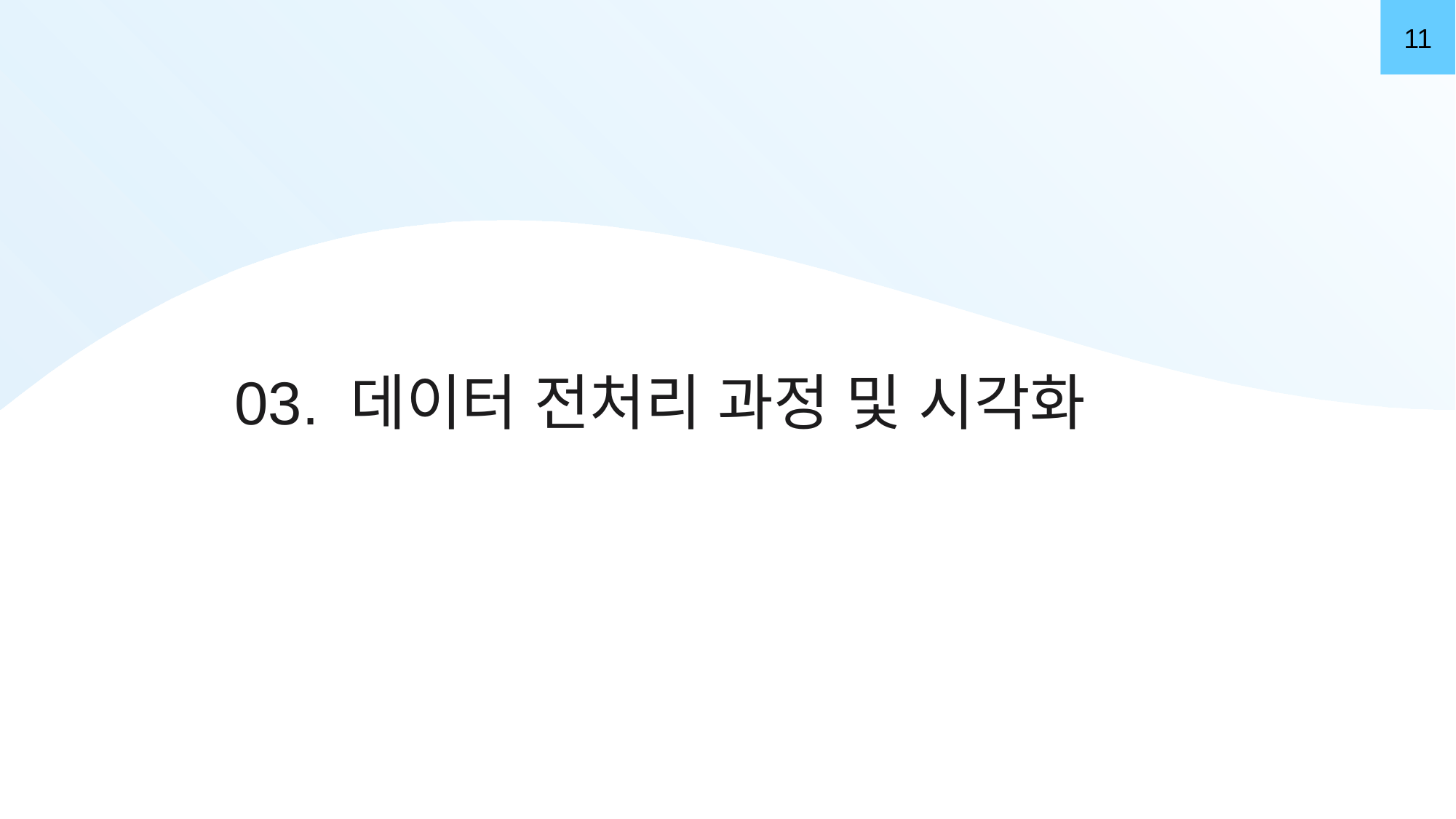

11
03. 데이터 전처리 과정 및 시각화